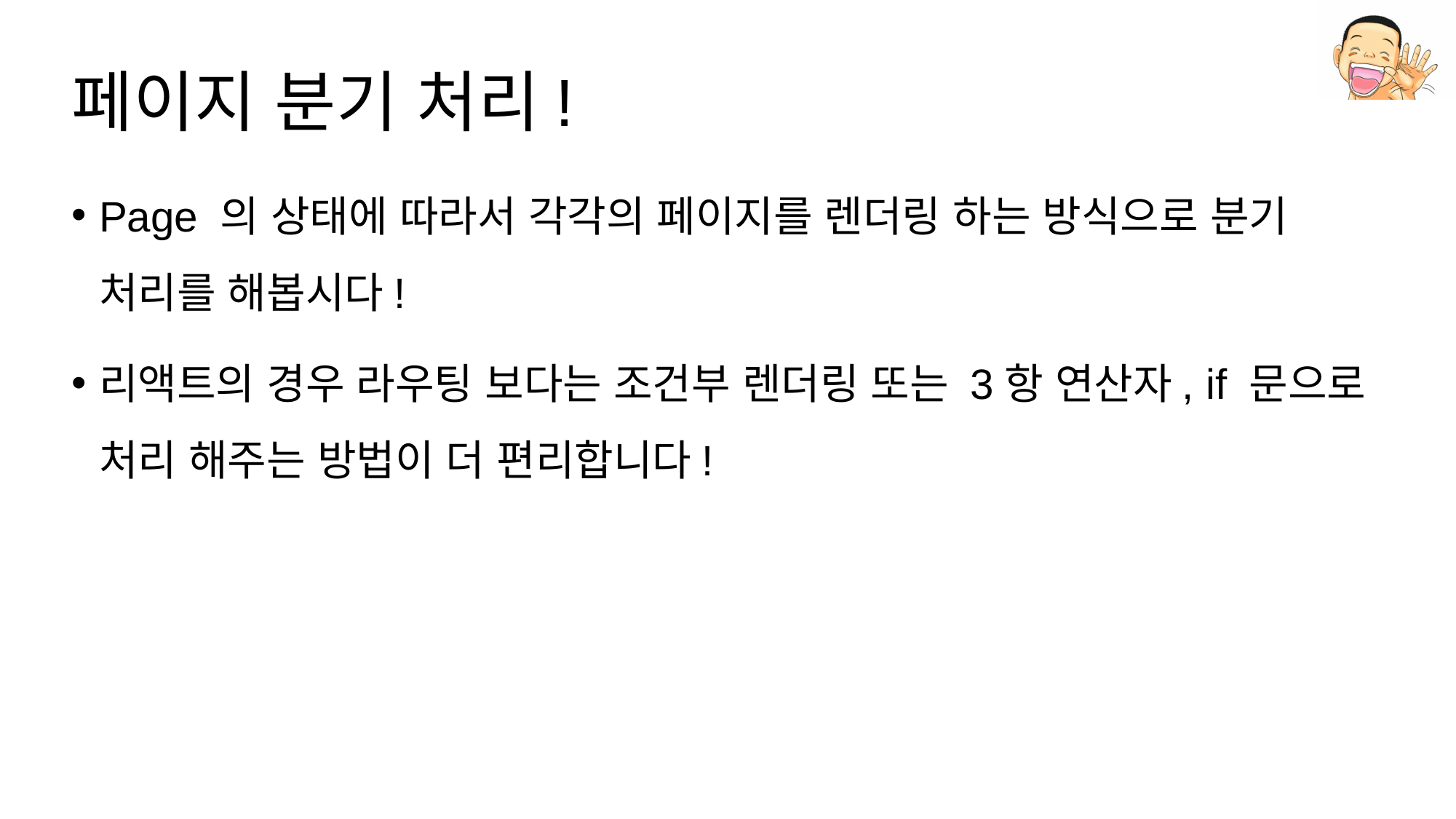

# 페이지 분기 처리!
Page 의 상태에 따라서 각각의 페이지를 렌더링 하는 방식으로 분기 처리를 해봅시다!
리액트의 경우 라우팅 보다는 조건부 렌더링 또는 3항 연산자, if 문으로 처리 해주는 방법이 더 편리합니다!